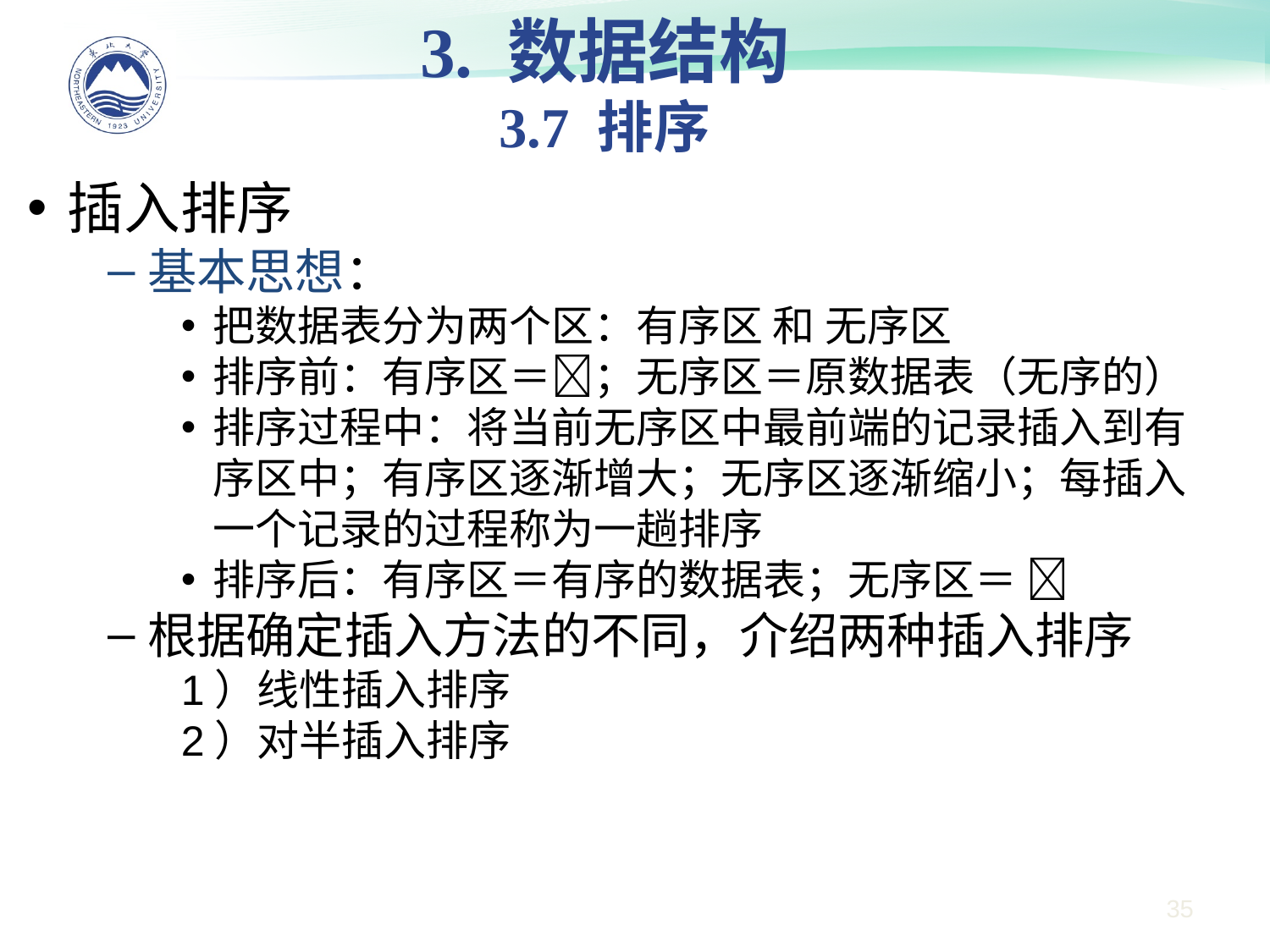

3. 数据结构
3.7 排序
插入排序
基本思想：
把数据表分为两个区：有序区 和 无序区
排序前：有序区＝∅；无序区＝原数据表（无序的）
排序过程中：将当前无序区中最前端的记录插入到有序区中；有序区逐渐增大；无序区逐渐缩小；每插入一个记录的过程称为一趟排序
排序后：有序区＝有序的数据表；无序区＝ ∅
根据确定插入方法的不同，介绍两种插入排序
1）线性插入排序
2）对半插入排序
35